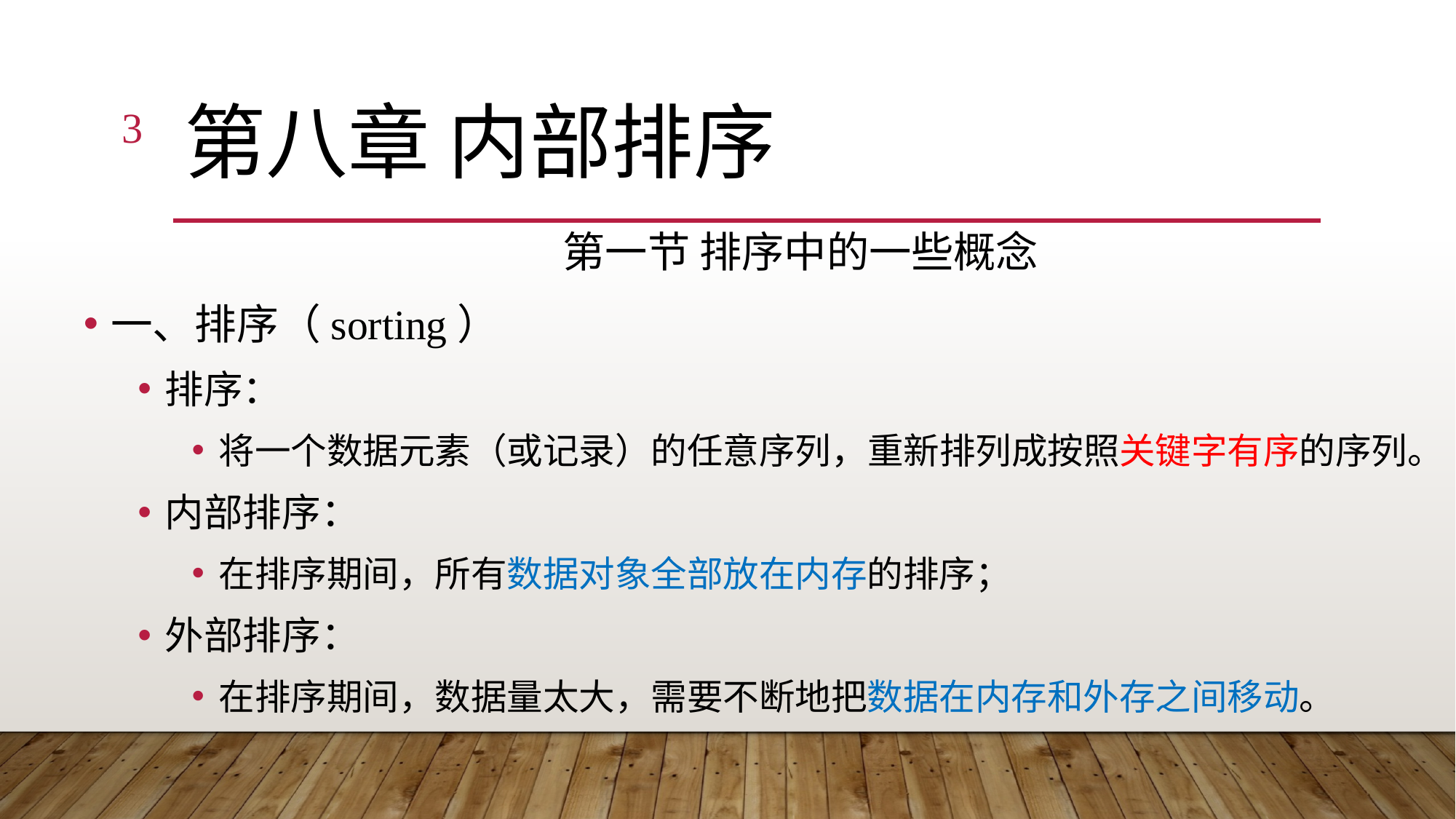

3
# 第八章 内部排序
第一节 排序中的一些概念
一、排序（sorting）
排序：
将一个数据元素（或记录）的任意序列，重新排列成按照关键字有序的序列。
内部排序：
在排序期间，所有数据对象全部放在内存的排序；
外部排序：
在排序期间，数据量太大，需要不断地把数据在内存和外存之间移动。